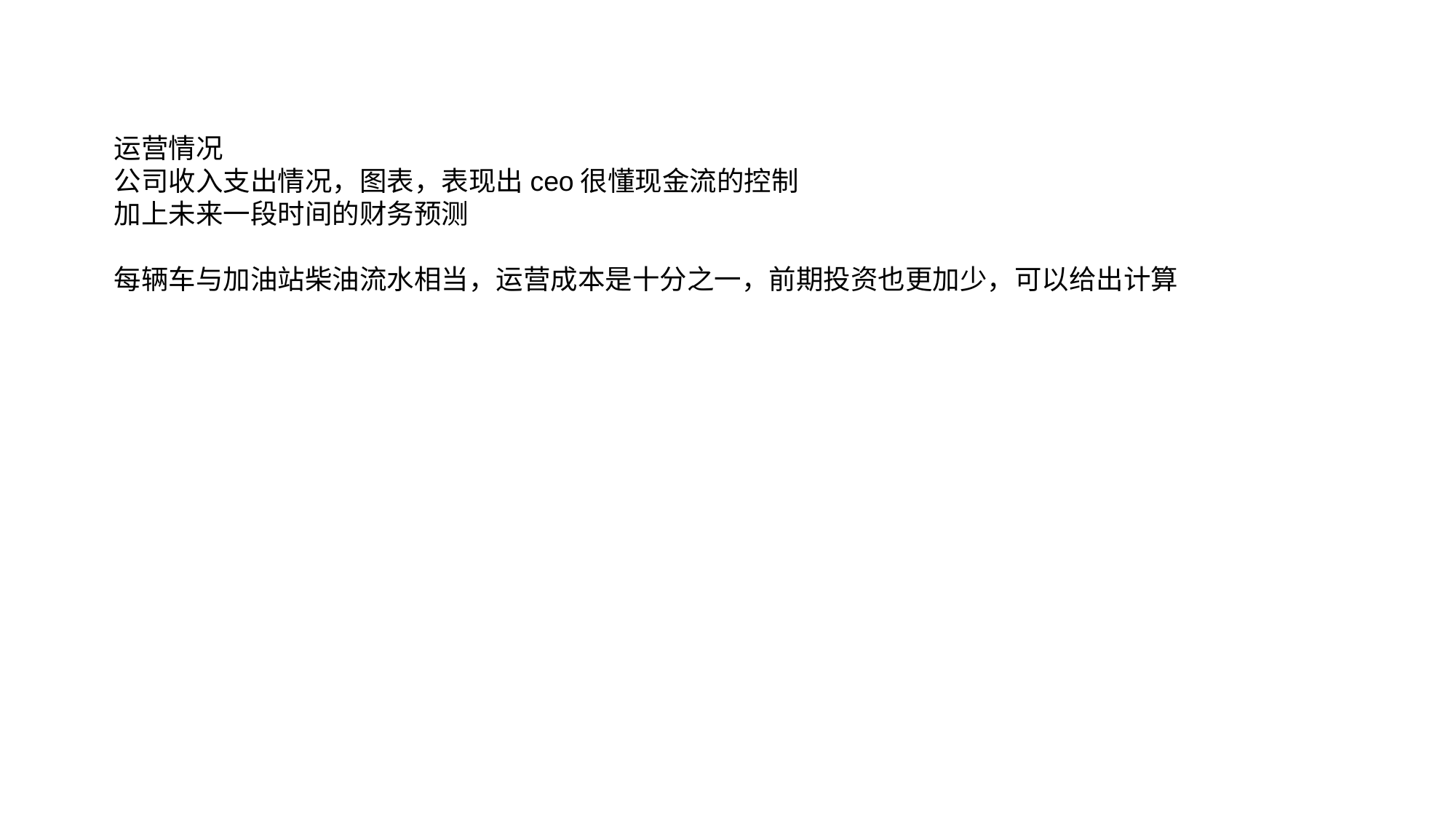

运营情况
公司收入支出情况，图表，表现出ceo很懂现金流的控制
加上未来一段时间的财务预测

每辆车与加油站柴油流水相当，运营成本是十分之一，前期投资也更加少，可以给出计算